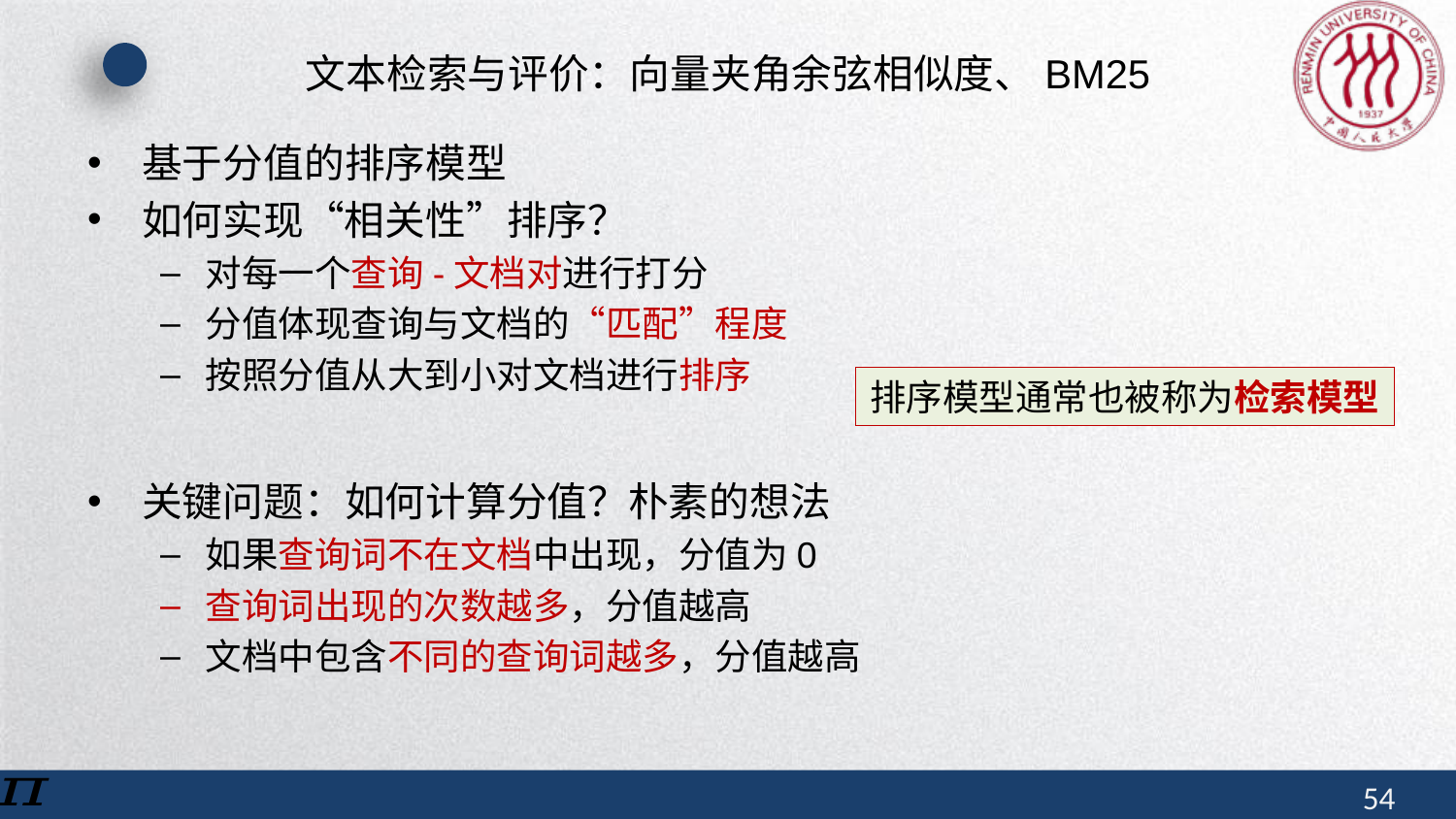

# 文本检索与评价：向量夹角余弦相似度、BM25
基于分值的排序模型
如何实现“相关性”排序？
对每一个查询-文档对进行打分
分值体现查询与文档的“匹配”程度
按照分值从大到小对文档进行排序

关键问题：如何计算分值？朴素的想法
如果查询词不在文档中出现，分值为0
查询词出现的次数越多，分值越高
文档中包含不同的查询词越多，分值越高

排序模型通常也被称为检索模型